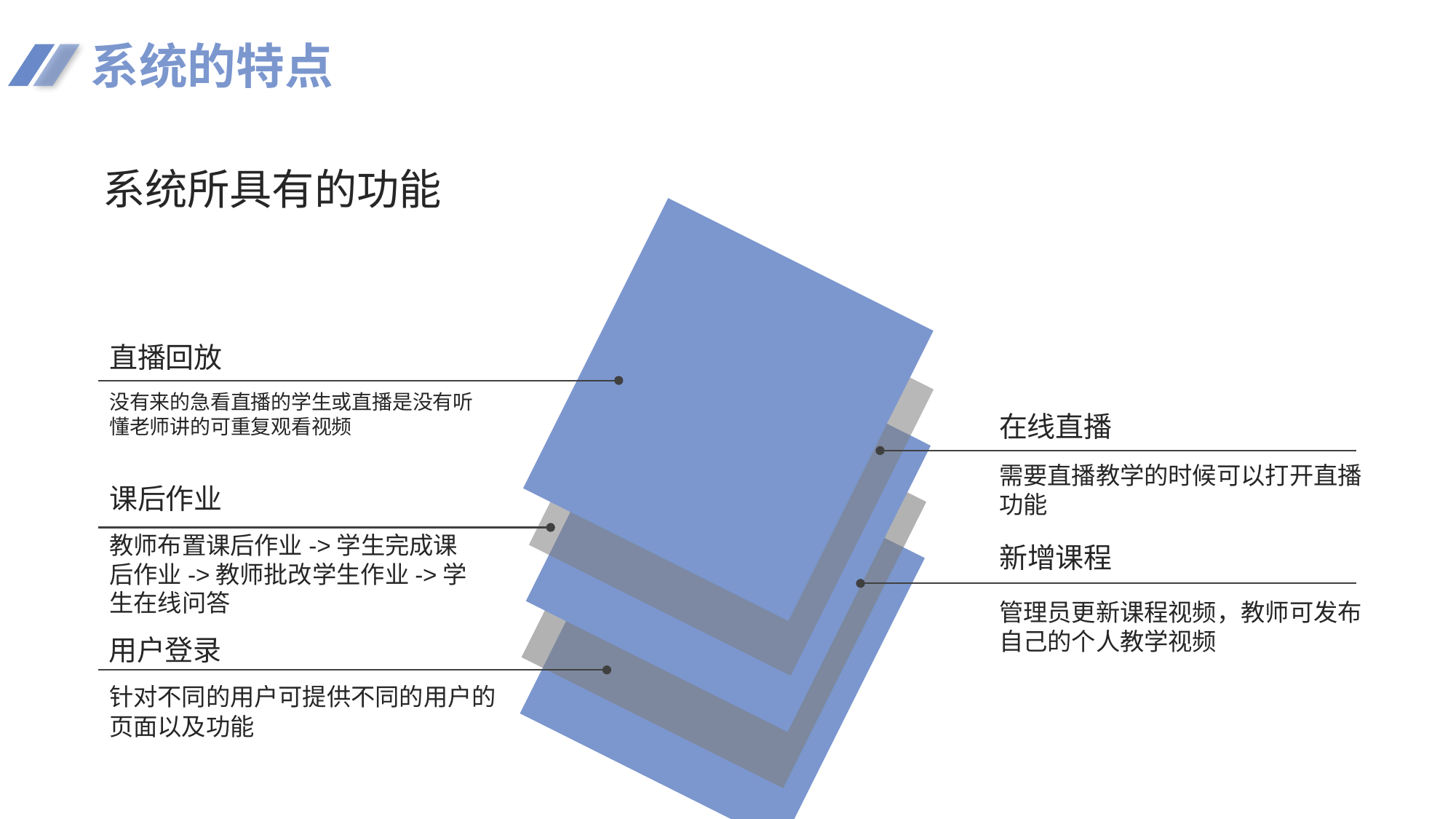

系统的特点
系统所具有的功能

直播回放

没有来的急看直播的学生或直播是没有听懂老师讲的可重复观看视频
在线直播

需要直播教学的时候可以打开直播功能
课后作业

教师布置课后作业->学生完成课后作业->教师批改学生作业->学生在线问答
新增课程
管理员更新课程视频，教师可发布自己的个人教学视频
用户登录
针对不同的用户可提供不同的用户的页面以及功能